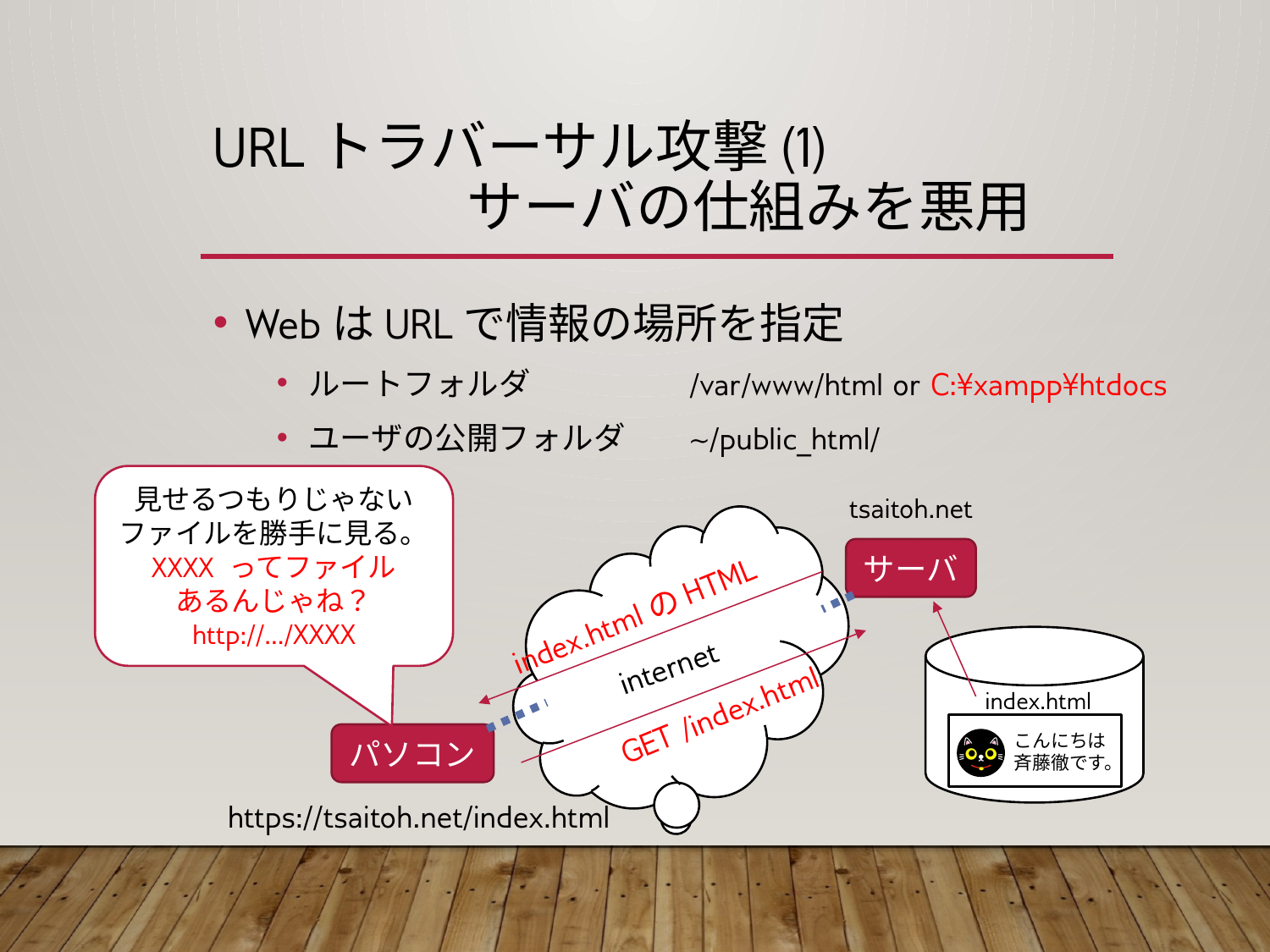

# URLトラバーサル攻撃(1) サーバの仕組みを悪用
WebはURLで情報の場所を指定
ルートフォルダ		/var/www/html or C:¥xampp¥htdocs
ユーザの公開フォルダ	~/public_html/
見せるつもりじゃない
ファイルを勝手に見る。
XXXX ってファイル
あるんじゃね？
http://.../XXXX
tsaitoh.net
internet
サーバ
index.htmlのHTML

index.html
GET /index.html

こんにちは
斉藤徹です。

パソコン
https://tsaitoh.net/index.html